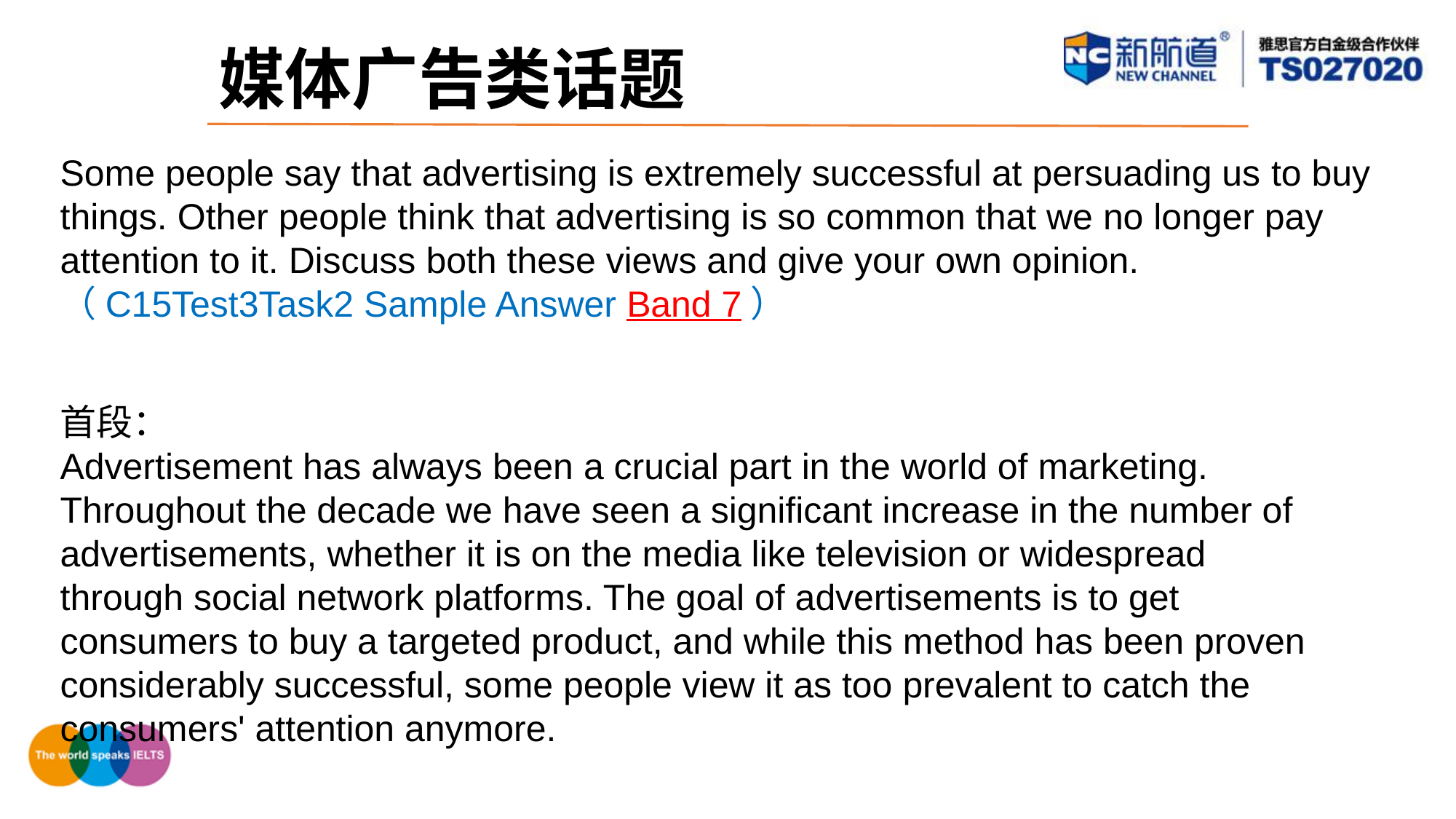

媒体广告类话题
Some people say that advertising is extremely successful at persuading us to buy things. Other people think that advertising is so common that we no longer pay attention to it. Discuss both these views and give your own opinion.（C15Test3Task2 Sample Answer Band 7）
首段：
Advertisement has always been a crucial part in the world of marketing. Throughout the decade we have seen a significant increase in the number of advertisements, whether it is on the media like television or widespread through social network platforms. The goal of advertisements is to get consumers to buy a targeted product, and while this method has been proven considerably successful, some people view it as too prevalent to catch the consumers' attention anymore.